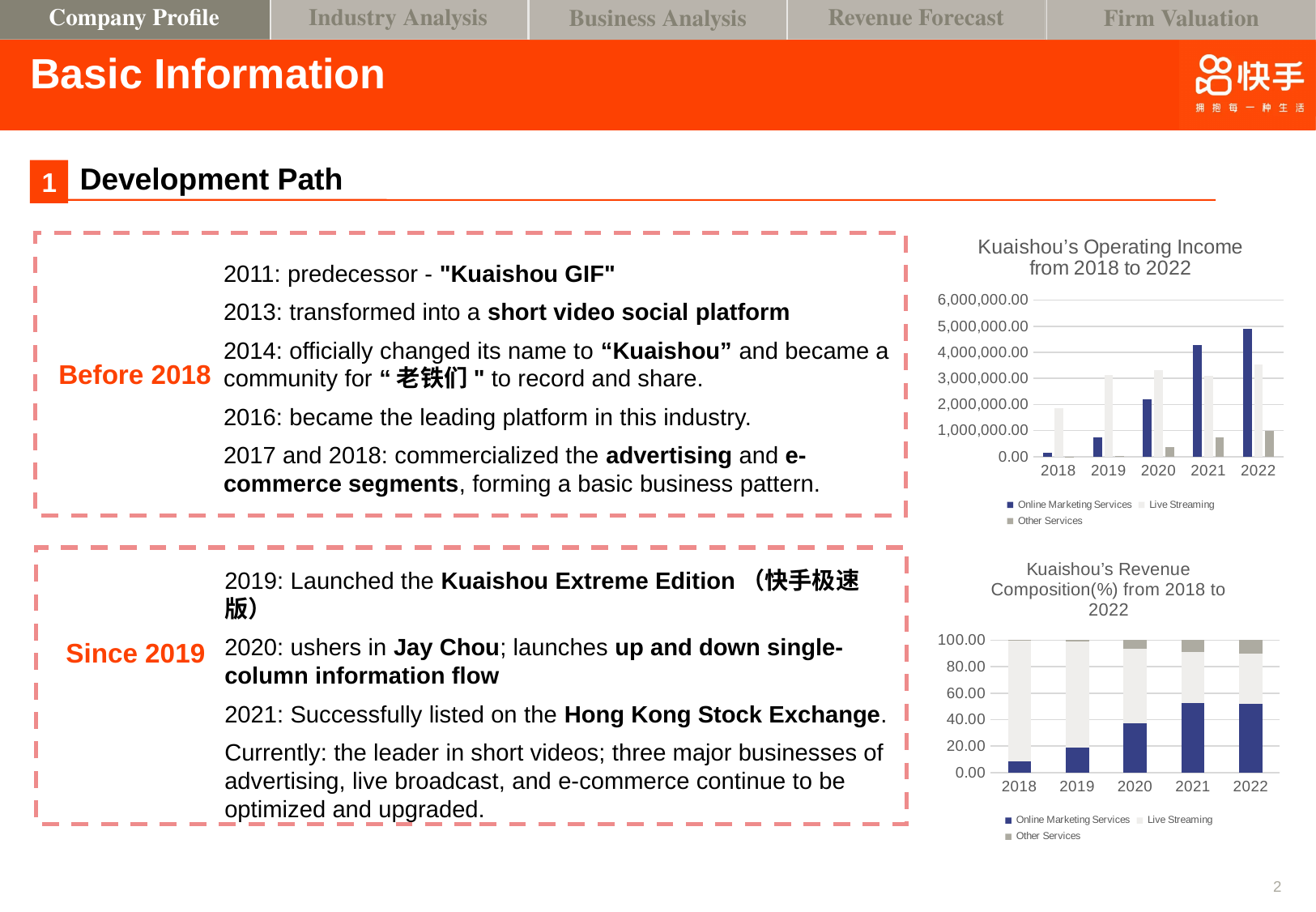

Company Profile
Industry Analysis
Revenue Forecast
Business Analysis
Firm Valuation
# Basic Information
Development Path
1

### Chart: Kuaishou’s Operating Income from 2018 to 2022

| Category | Online Marketing Services | Live Streaming | Other Services |
|---|---|---|---|
| 2018 | 166509.5 | 1861513.0 | 2042.0 |
| 2019 | 741850.2 | 3144234.1 | 25950.5 |
| 2020 | 2185453.9 | 3320911.5 | 371244.3 |
| 2021 | 4266548.3 | 3099515.2 | 742087.8 |
| 2022 | 4904155.2 | 3538795.2 | 975301.8 |
2011: predecessor - "Kuaishou GIF"
2013: transformed into a short video social platform
2014: officially changed its name to “Kuaishou” and became a community for “老铁们" to record and share.
2016: became the leading platform in this industry.
2017 and 2018: commercialized the advertising and e-commerce segments, forming a basic business pattern.
Before 2018

### Chart: Kuaishou’s Revenue Composition(%) from 2018 to 2022

| Category | Online Marketing Services | Live Streaming | Other Services |
|---|---|---|---|
| 2018 | 8.2 | 91.7 | 0.1 |
| 2019 | 18.96 | 80.37 | 0.66 |
| 2020 | 37.18 | 56.5 | 6.32 |
| 2021 | 52.62 | 38.23 | 9.15 |
| 2022 | 52.07 | 37.57 | 10.36 |
2019: Launched the Kuaishou Extreme Edition（快手极速版）
2020: ushers in Jay Chou; launches up and down single-column information flow
2021: Successfully listed on the Hong Kong Stock Exchange.
Currently: the leader in short videos; three major businesses of advertising, live broadcast, and e-commerce continue to be optimized and upgraded.
Since 2019